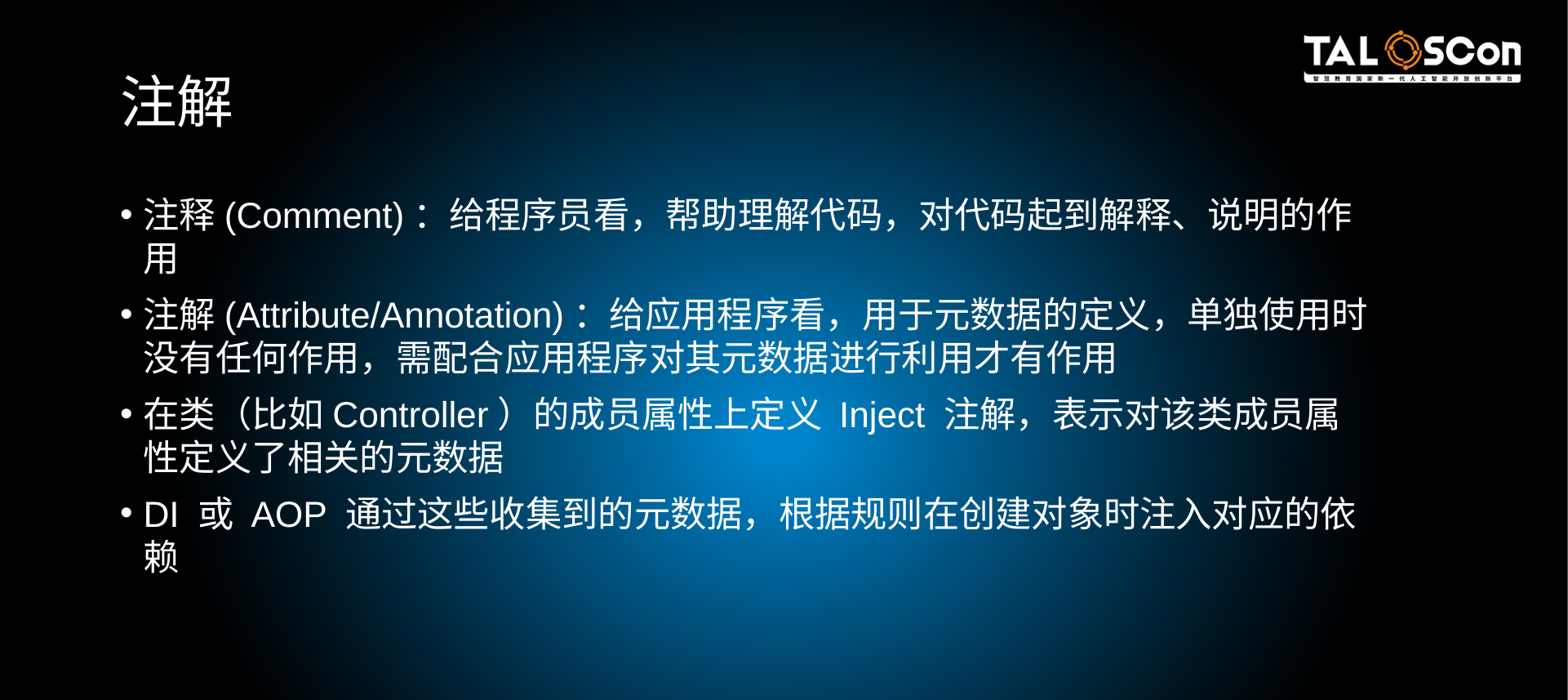

# 注解
注释(Comment)：给程序员看，帮助理解代码，对代码起到解释、说明的作用
注解(Attribute/Annotation)：给应用程序看，用于元数据的定义，单独使用时没有任何作用，需配合应用程序对其元数据进行利用才有作用
在类（比如Controller）的成员属性上定义 Inject 注解，表示对该类成员属性定义了相关的元数据
DI 或 AOP 通过这些收集到的元数据，根据规则在创建对象时注入对应的依赖